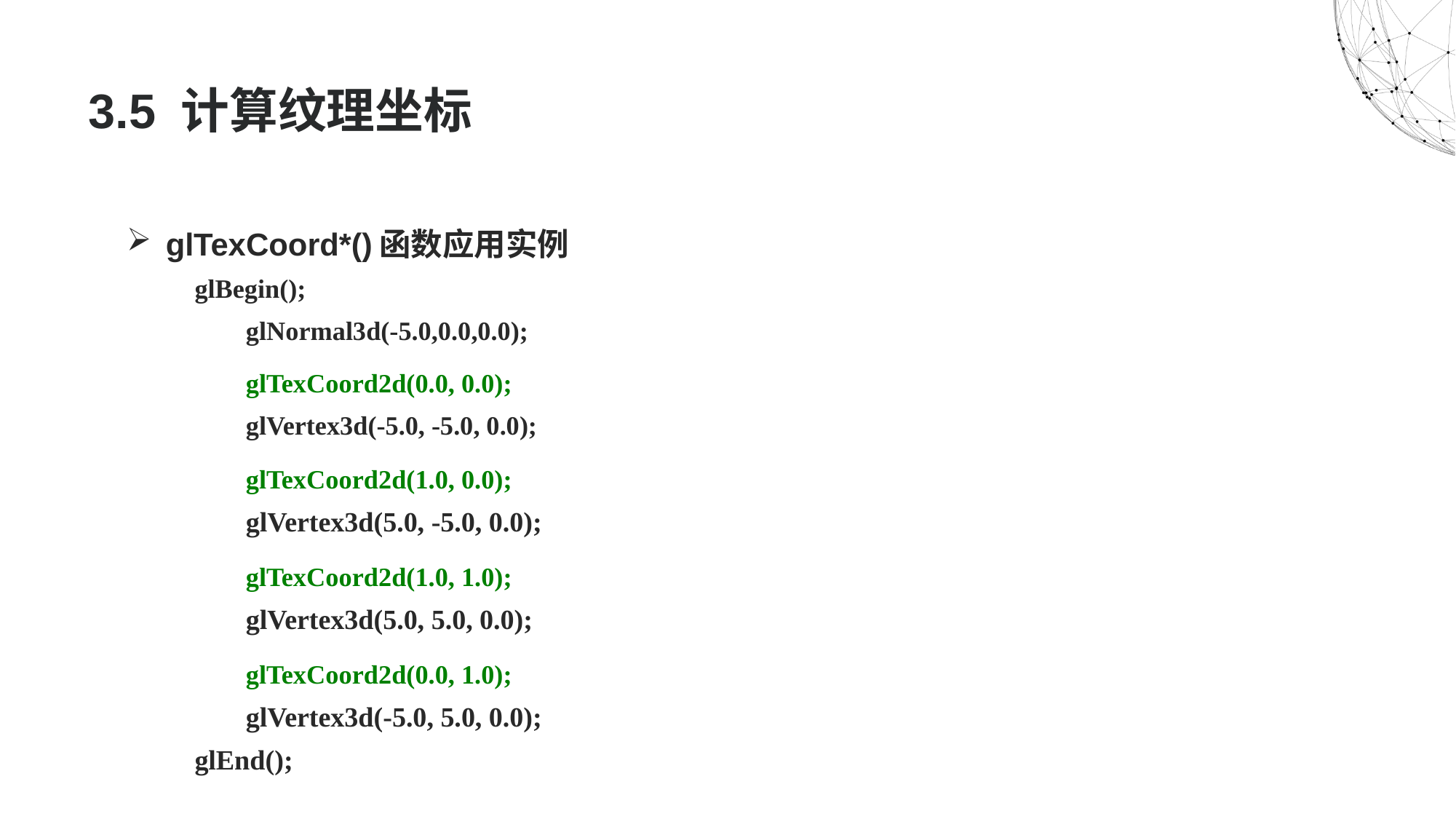

# 3.5 计算纹理坐标
glTexCoord*()函数应用实例
glBegin();
	glNormal3d(-5.0,0.0,0.0);

	glTexCoord2d(0.0, 0.0);
	glVertex3d(-5.0, -5.0, 0.0);

	glTexCoord2d(1.0, 0.0);
	glVertex3d(5.0, -5.0, 0.0);

	glTexCoord2d(1.0, 1.0);
	glVertex3d(5.0, 5.0, 0.0);

	glTexCoord2d(0.0, 1.0);
	glVertex3d(-5.0, 5.0, 0.0);
glEnd();